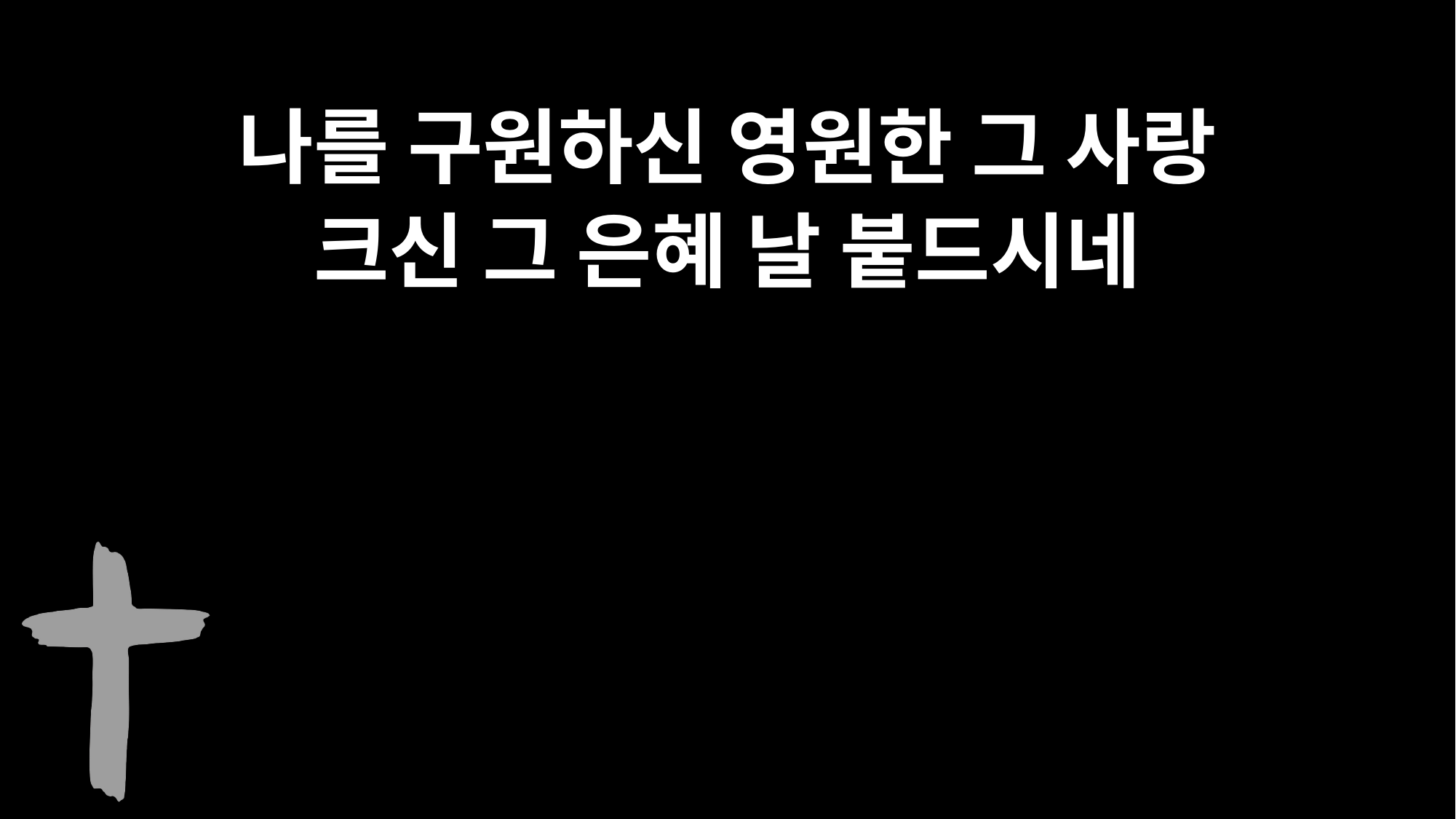

나를 구원하신 영원한 그 사랑
크신 그 은혜 날 붙드시네